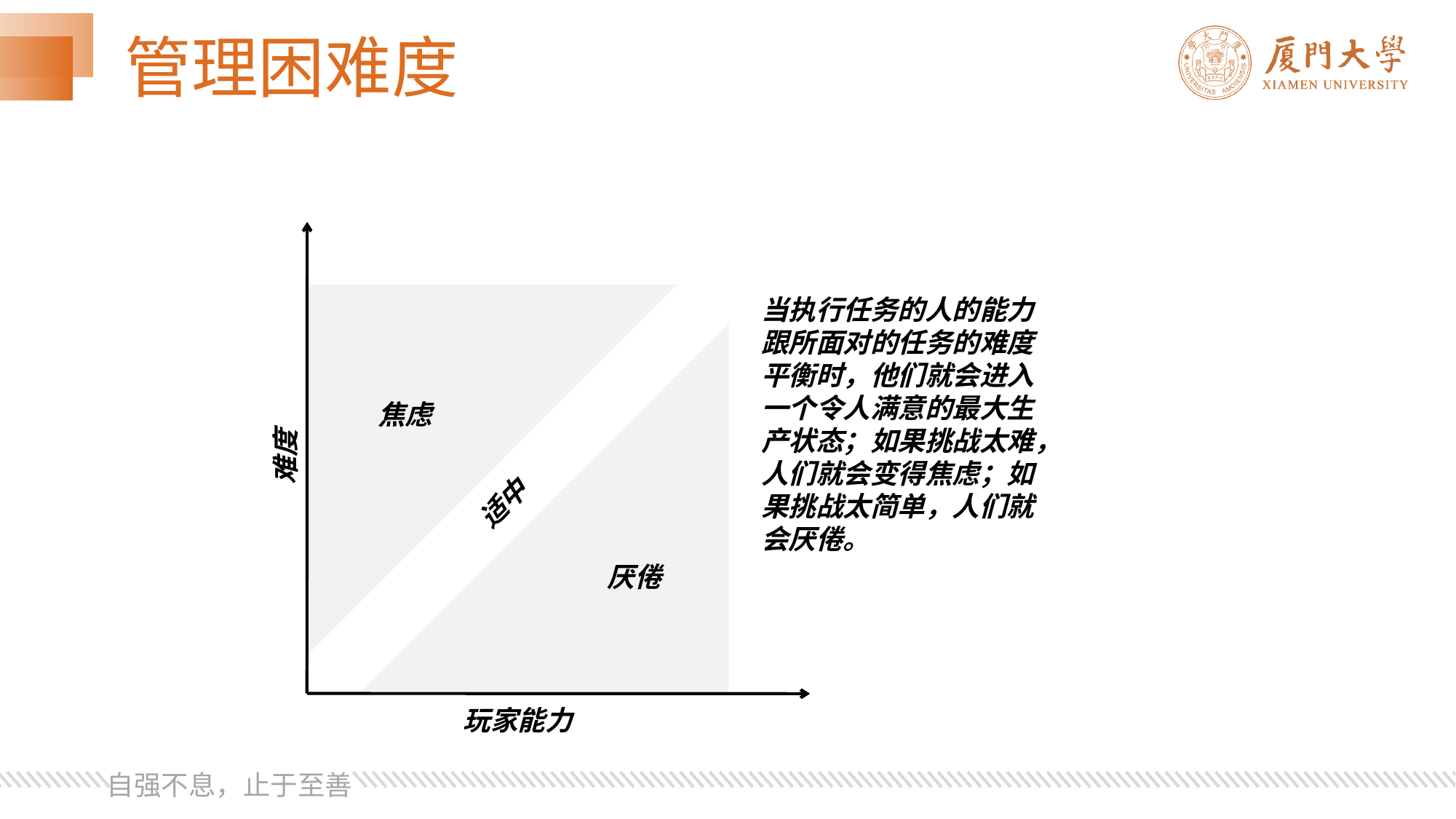

# 管理困难度

当执行任务的人的能力跟所面对的任务的难度平衡时，他们就会进入一个令人满意的最大生产状态；如果挑战太难，人们就会变得焦虑；如果挑战太简单，人们就会厌倦。
焦虑
难度
适中
厌倦
玩家能力